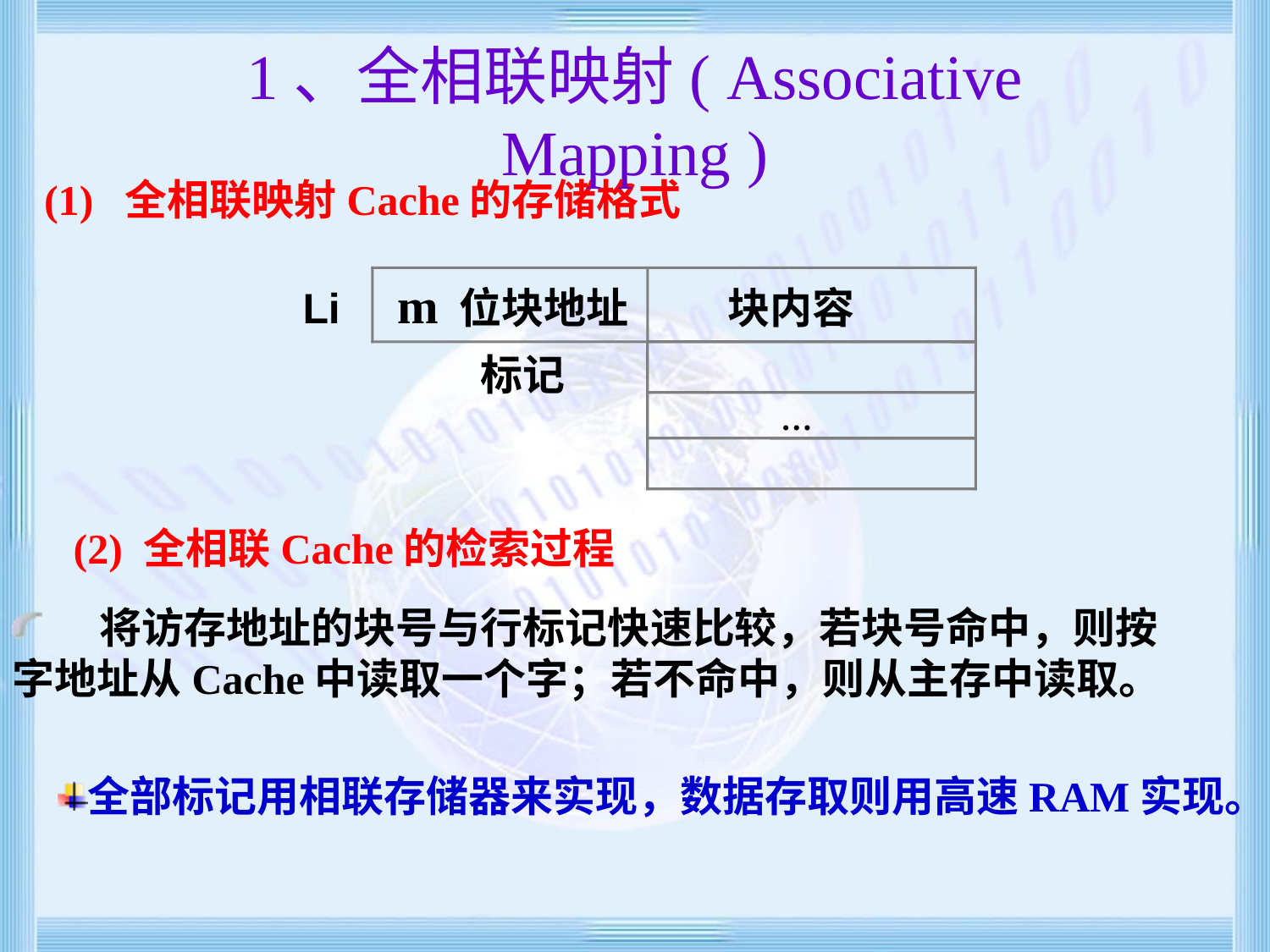

1、全相联映射( Associative Mapping )
# (1)  全相联映射Cache的存储格式
 m 位块地址

     块内容

Li

标记

               …

  (2) 全相联Cache的检索过程
     将访存地址的块号与行标记快速比较，若块号命中，则按字地址从Cache中读取一个字；若不命中，则从主存中读取。
全部标记用相联存储器来实现，数据存取则用高速RAM实现。